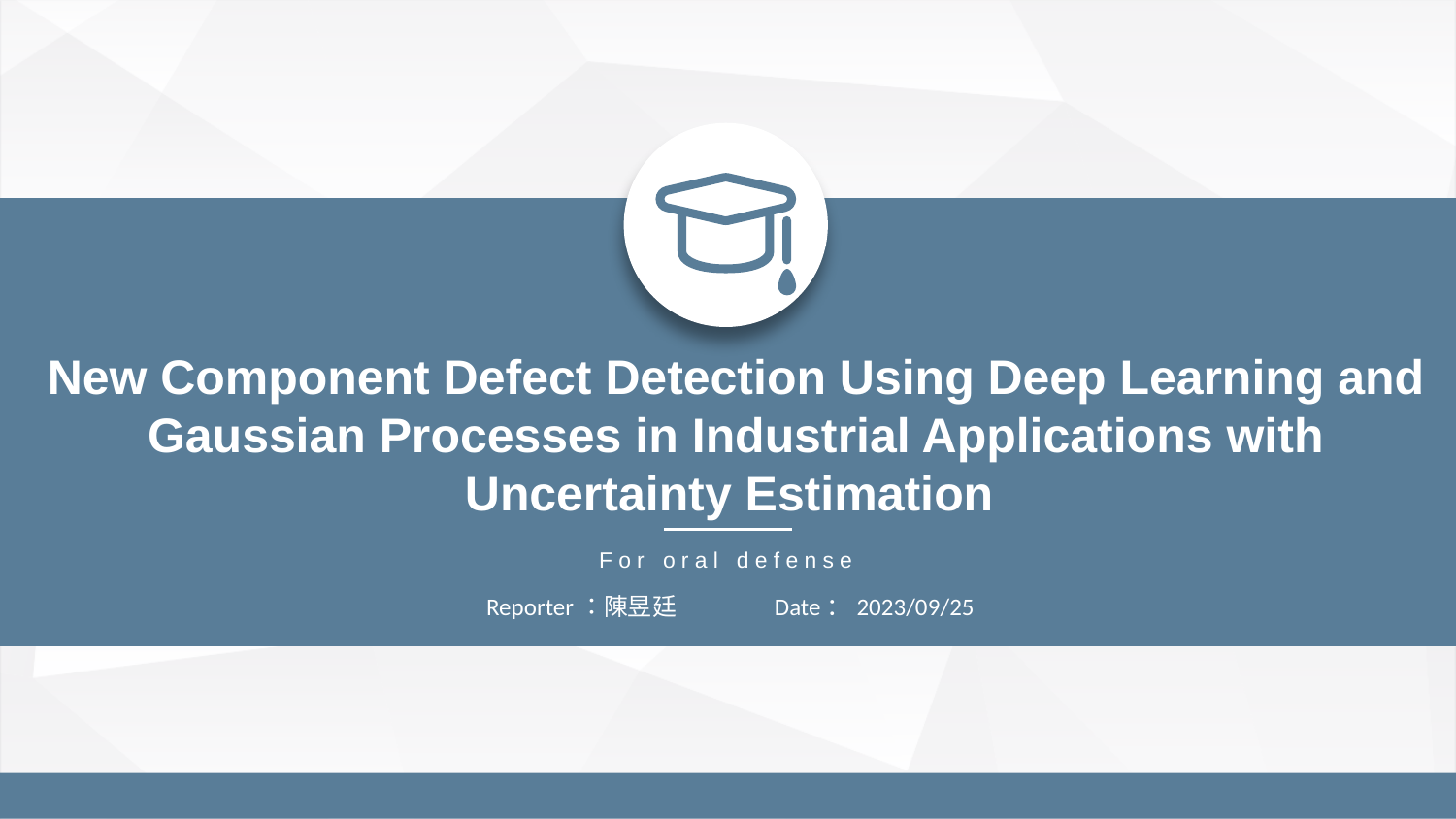

New Component Defect Detection Using Deep Learning and Gaussian Processes in Industrial Applications with Uncertainty Estimation
For oral defense
Date：2023/09/25
Reporter：陳昱廷